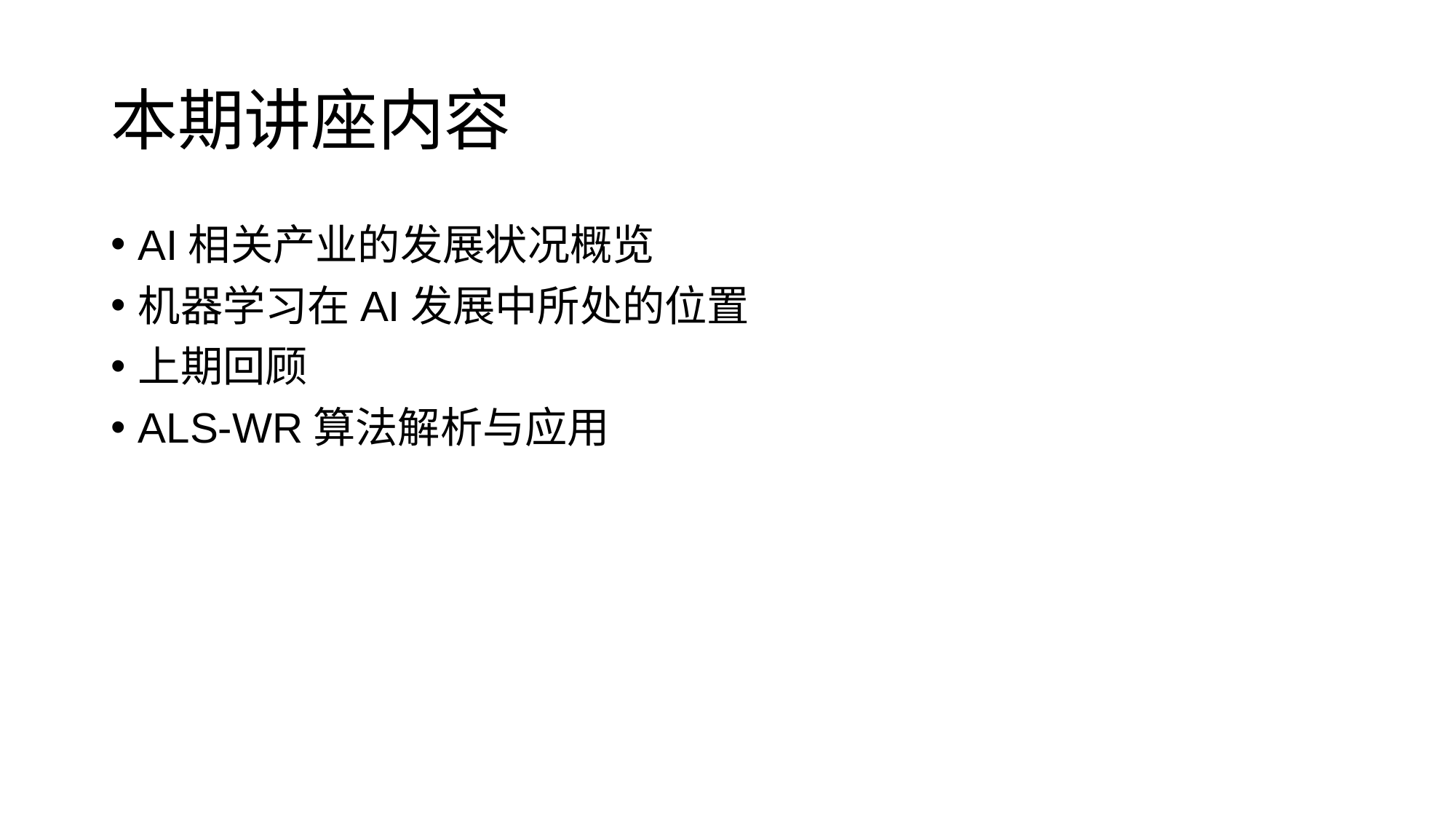

# 本期讲座内容
AI相关产业的发展状况概览
机器学习在AI发展中所处的位置
上期回顾
ALS-WR算法解析与应用